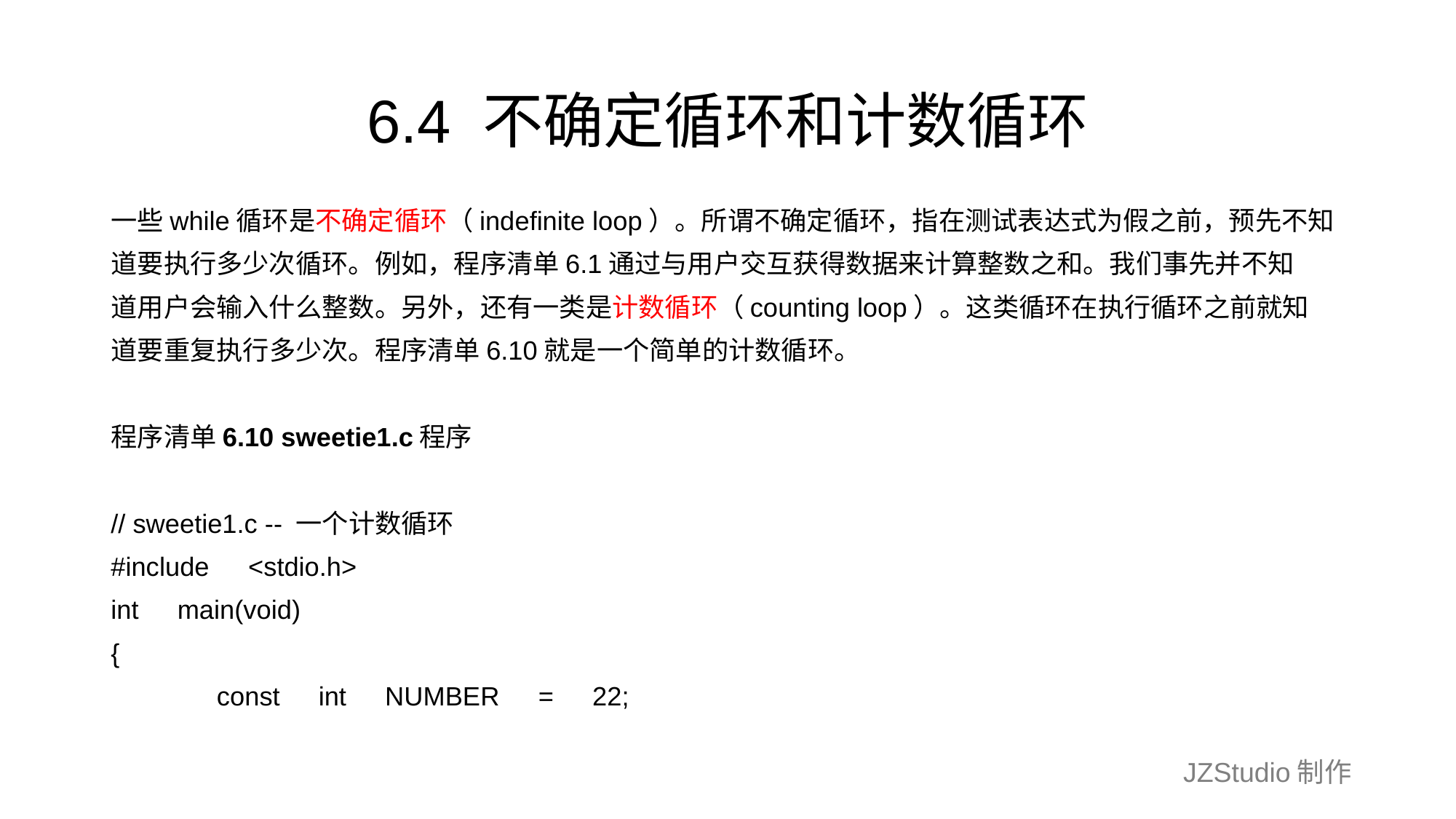

# 6.4 不确定循环和计数循环
一些while循环是不确定循环（indefinite loop）。所谓不确定循环，指在测试表达式为假之前，预先不知
道要执行多少次循环。例如，程序清单6.1通过与用户交互获得数据来计算整数之和。我们事先并不知
道用户会输入什么整数。另外，还有一类是计数循环（counting loop）。这类循环在执行循环之前就知
道要重复执行多少次。程序清单6.10就是一个简单的计数循环。

程序清单6.10 sweetie1.c程序

// sweetie1.c -- 一个计数循环
#include　<stdio.h>
int　main(void)
{
	const　int　NUMBER　=　22;